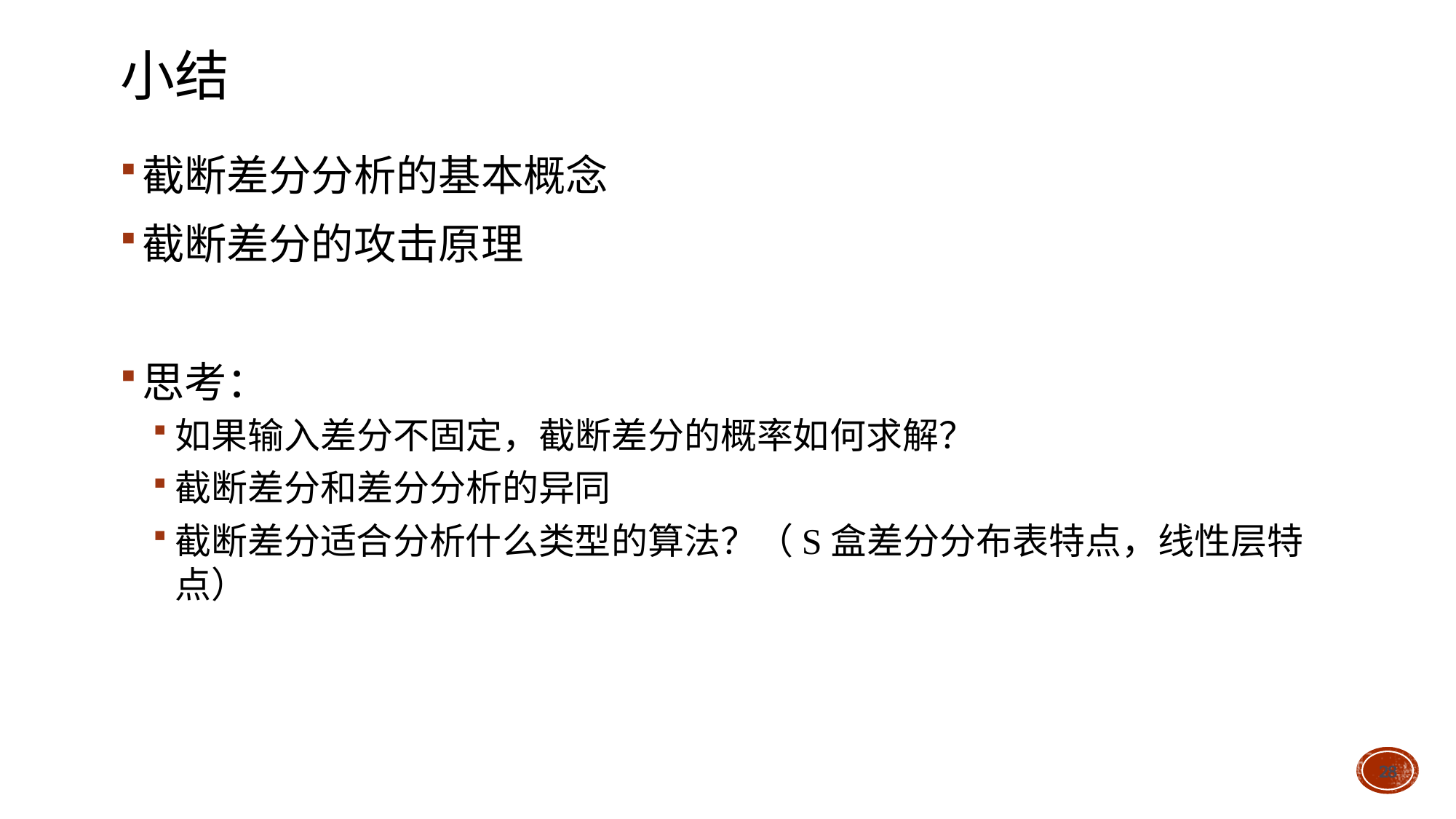

# 小结
截断差分分析的基本概念
截断差分的攻击原理

思考：
如果输入差分不固定，截断差分的概率如何求解？
截断差分和差分分析的异同
截断差分适合分析什么类型的算法？（S盒差分分布表特点，线性层特点）
28